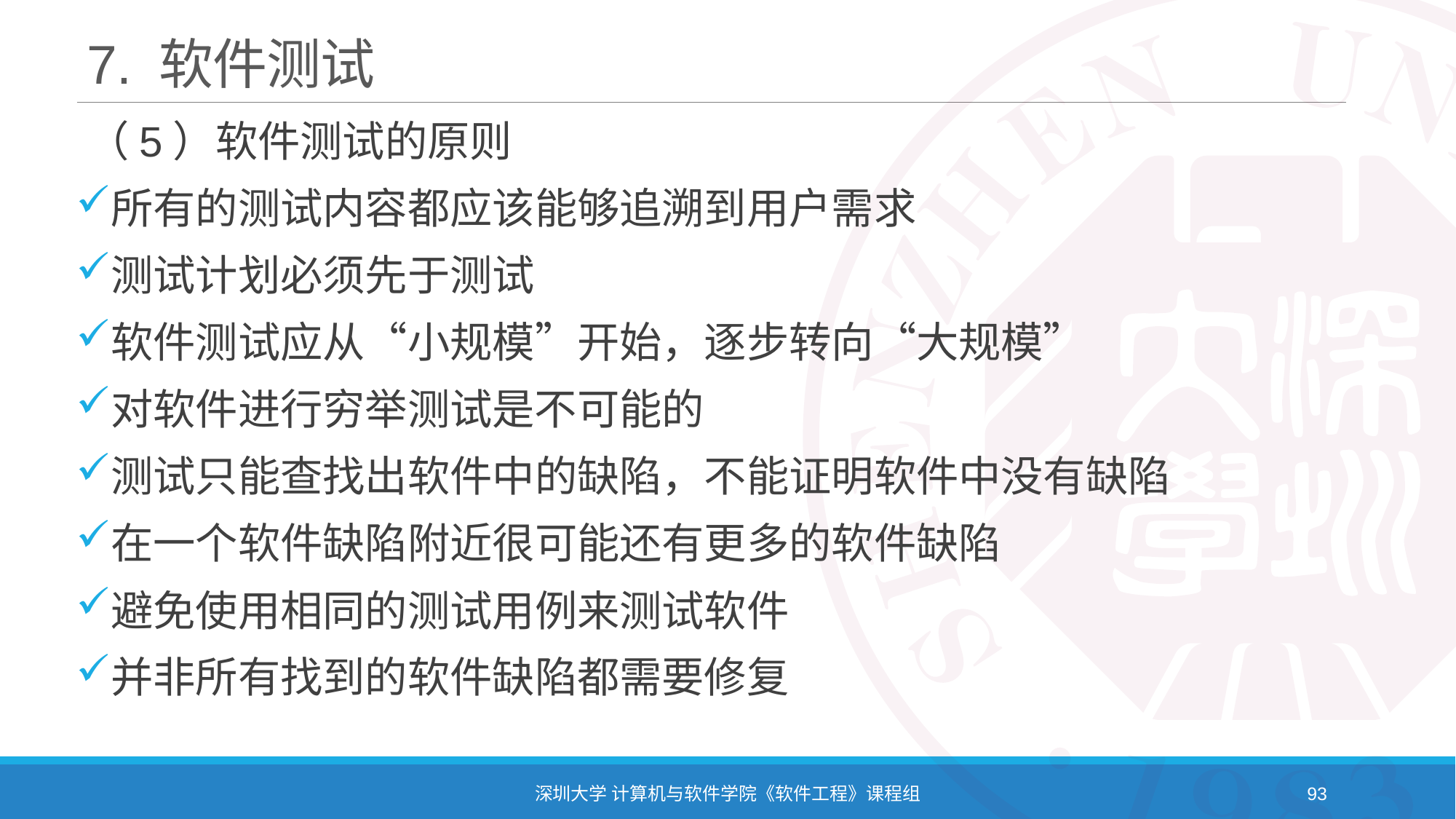

# 7. 软件测试
（5）软件测试的原则
所有的测试内容都应该能够追溯到用户需求
测试计划必须先于测试
软件测试应从“小规模”开始，逐步转向“大规模”
对软件进行穷举测试是不可能的
测试只能查找出软件中的缺陷，不能证明软件中没有缺陷
在一个软件缺陷附近很可能还有更多的软件缺陷
避免使用相同的测试用例来测试软件
并非所有找到的软件缺陷都需要修复
深圳大学 计算机与软件学院《软件工程》课程组
93